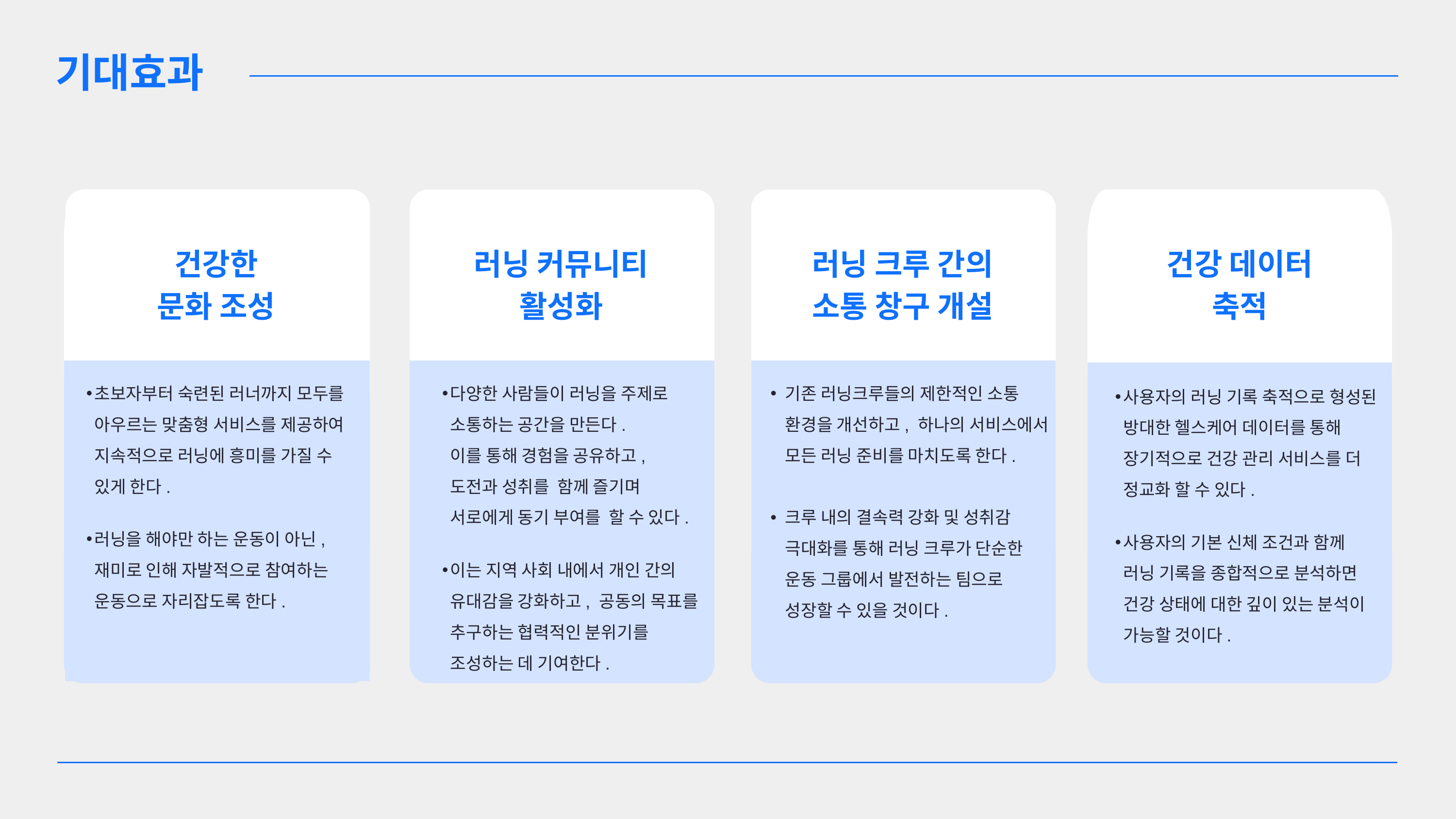

기대효과

건강한
문화 조성
건강 데이터
축적
러닝 커뮤니티
활성화
러닝 크루 간의
소통 창구 개설

초보자부터 숙련된 러너까지 모두를 아우르는 맞춤형 서비스를 제공하여 지속적으로 러닝에 흥미를 가질 수  있게 한다.

러닝을 해야만 하는 운동이 아닌,    재미로 인해 자발적으로 참여하는   운동으로 자리잡도록 한다.
다양한 사람들이 러닝을 주제로   소통하는 공간을 만든다.              이를 통해 경험을 공유하고,         도전과 성취를  함께 즐기며         서로에게 동기 부여를  할 수 있다.

이는 지역 사회 내에서 개인 간의 유대감을 강화하고, 공동의 목표를 추구하는 협력적인 분위기를 조성하는 데 기여한다.
기존 러닝크루들의 제한적인 소통   환경을 개선하고, 하나의 서비스에서 모든 러닝 준비를 마치도록 한다.

크루 내의 결속력 강화 및 성취감    극대화를 통해 러닝 크루가 단순한   운동 그룹에서 발전하는 팀으로      성장할 수 있을 것이다.
사용자의 러닝 기록 축적으로 형성된 방대한 헬스케어 데이터를 통해 장기적으로 건강 관리 서비스를 더 정교화 할 수 있다.

사용자의 기본 신체 조건과 함께   러닝 기록을 종합적으로 분석하면 건강 상태에 대한 깊이 있는 분석이 가능할 것이다.